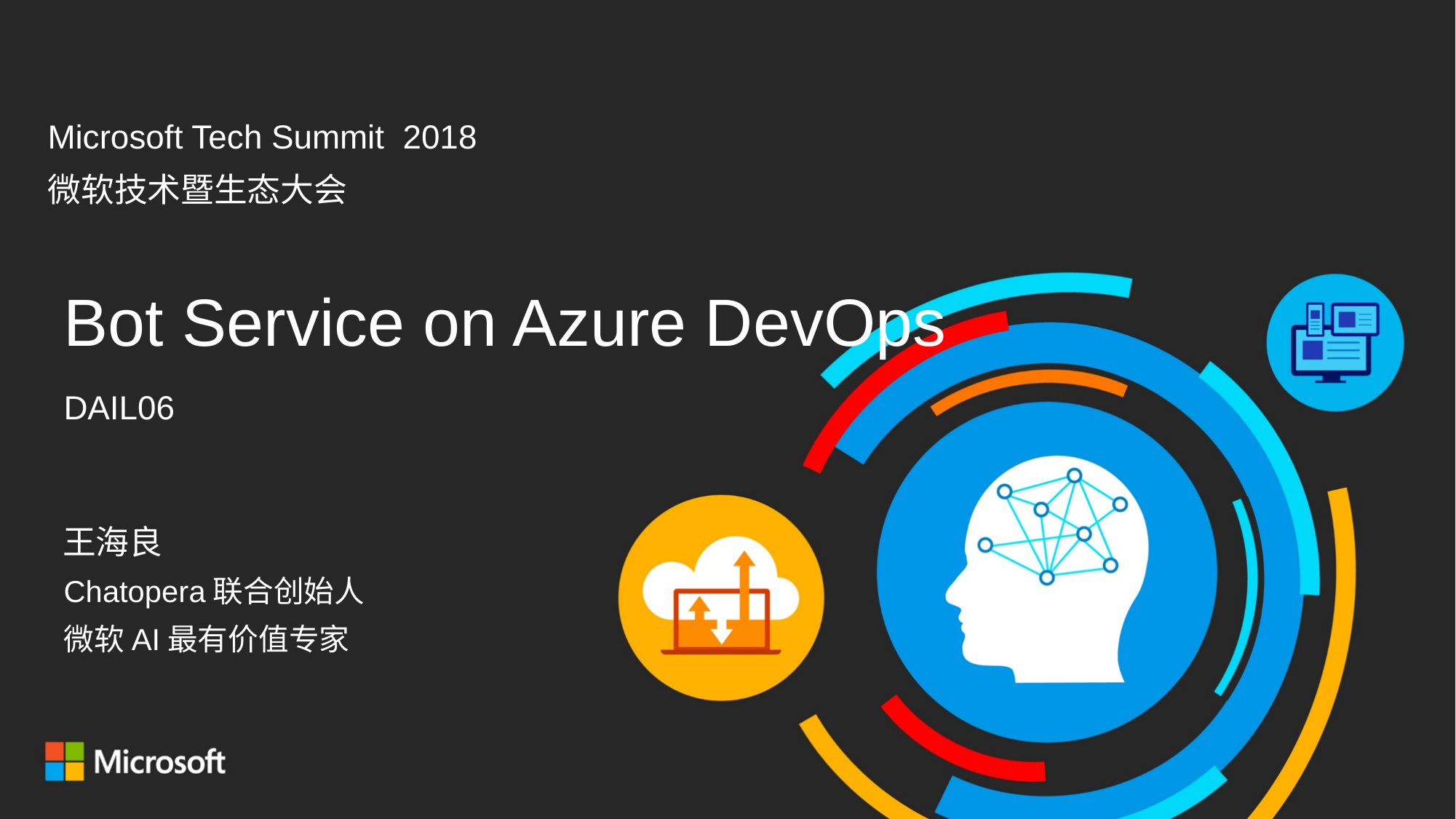

Bot Service on Azure DevOps
DAIL06
王海良
Chatopera联合创始人
微软AI最有价值专家